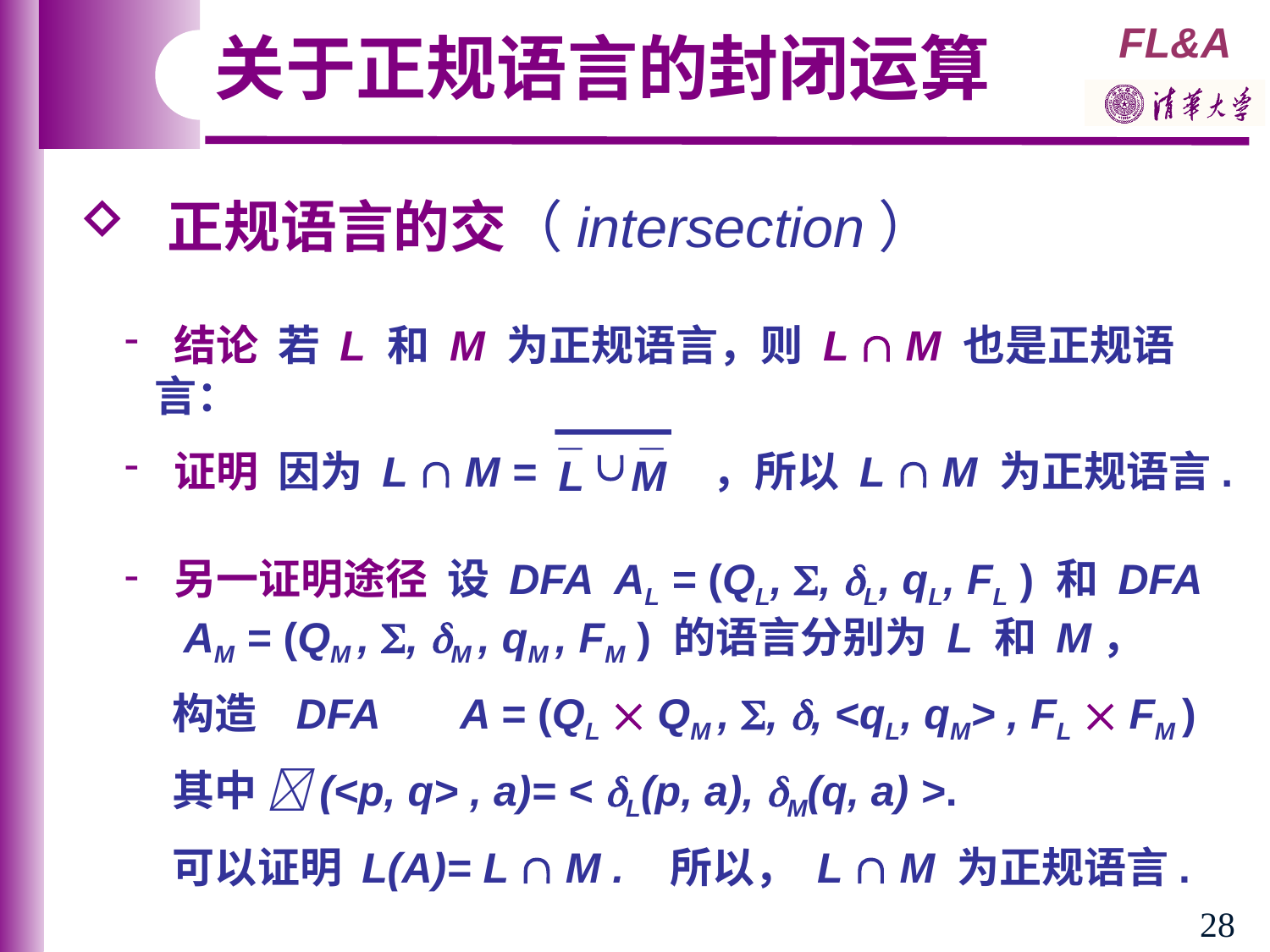

关于正规语言的封闭运算
  正规语言的交（intersection）
 结论  若 L 和 M 为正规语言，则 L ∩ M 也是正规语言：
¯

∪
¯
L
M
 证明  因为 L ∩ M =              ，所以 L ∩ M 为正规语言.
 另一证明途径  设 DFA  AL = (QL, Σ, δL, qL, FL ) 和 DFA
     AM = (QM , Σ, δM , qM , FM ) 的语言分别为 L 和 M，

    构造   DFA       A = (QL × QM , Σ, δ, <qL, qM> , FL × FM )

    其中 δ(<p, q> , a)= < δL(p, a), δM(q, a) >.

    可以证明 L(A)= L ∩ M .   所以， L ∩ M 为正规语言.
28